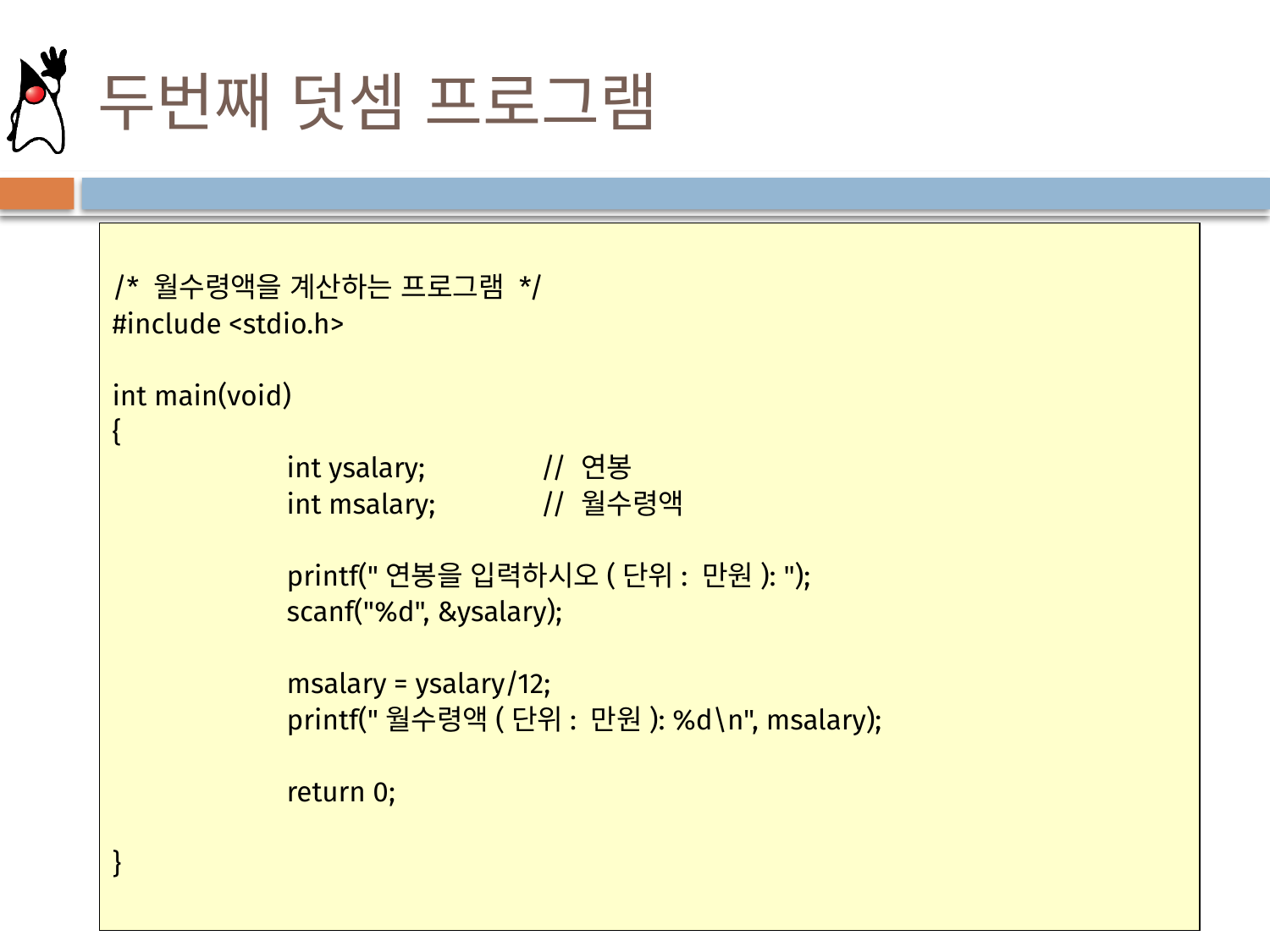

# 두번째 덧셈 프로그램
/* 월수령액을 계산하는 프로그램 */
#include <stdio.h>

int main(void)
{
		int ysalary;	// 연봉
		int msalary;	// 월수령액

		printf("연봉을 입력하시오(단위: 만원): ");
		scanf("%d", &ysalary);

		msalary = ysalary/12;
		printf("월수령액(단위: 만원): %d\n", msalary);

		return 0;

}